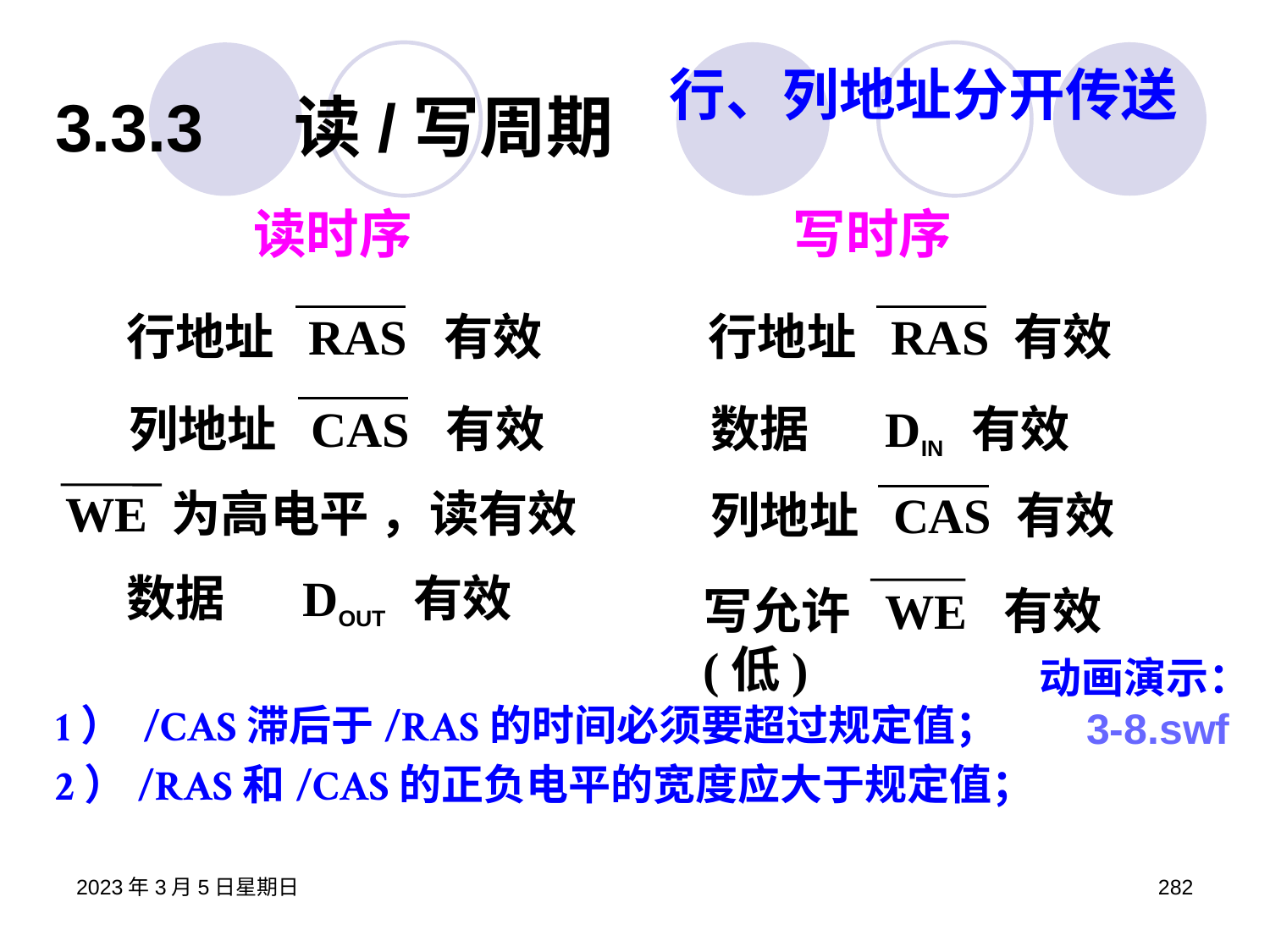

# 3.3.3    读/写周期
行、列地址分开传送
读时序
写时序
行地址  RAS  有效

行地址  RAS 有效

列地址  CAS  有效

数据        DIN   有效
WE 为高电平 ，读有效

列地址  CAS 有效

数据        DOUT   有效
写允许  WE  有效(低)

动画演示：
    3-8.swf
1） /CAS滞后于/RAS的时间必须要超过规定值；
2）/RAS和/CAS的正负电平的宽度应大于规定值；
2023年3月5日星期日
282